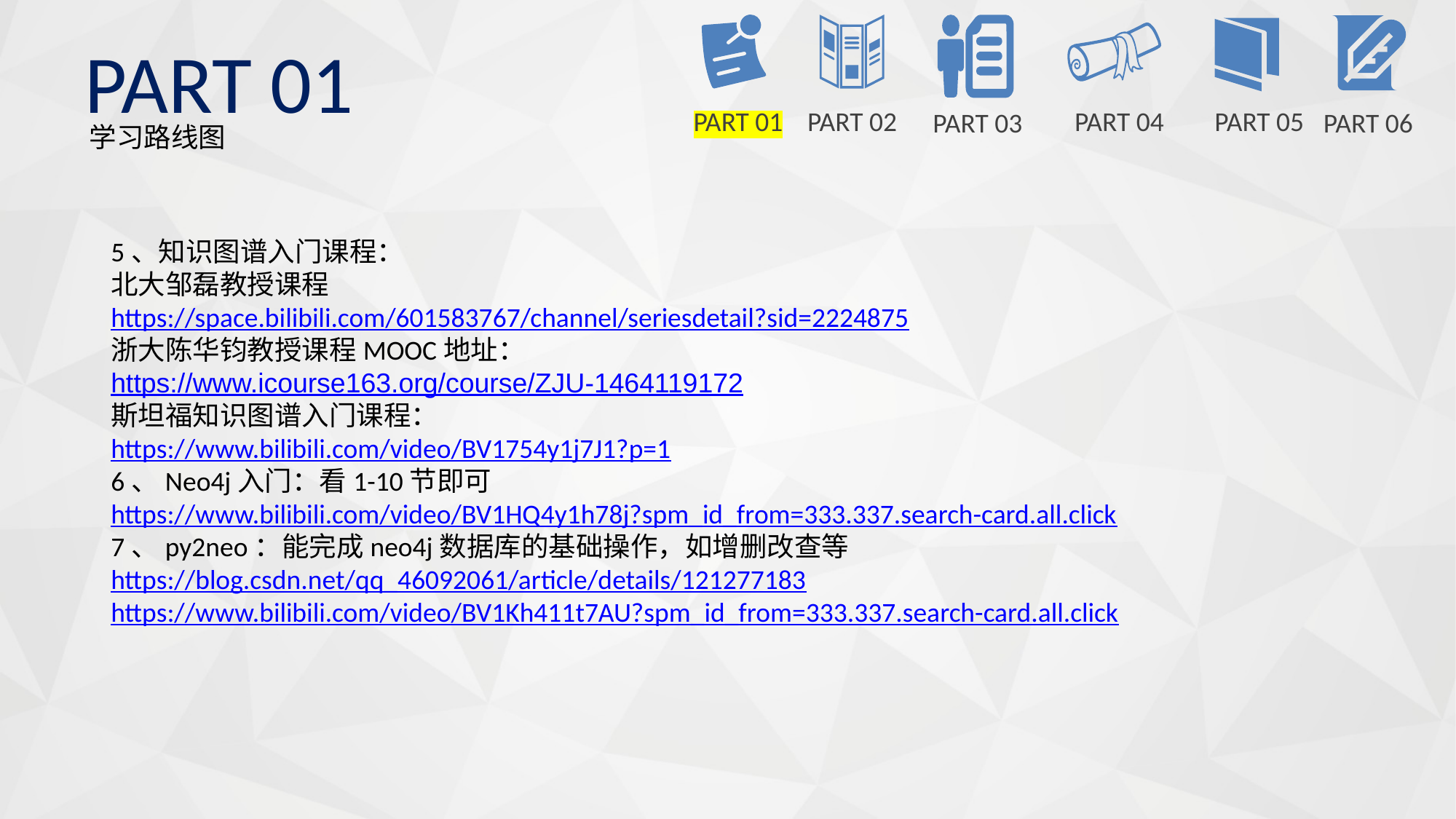

PART 01
PART 01
PART 02
PART 04
PART 05
PART 03
PART 06
学习路线图
5、知识图谱入门课程：
北大邹磊教授课程
https://space.bilibili.com/601583767/channel/seriesdetail?sid=2224875
浙大陈华钧教授课程MOOC地址：
https://www.icourse163.org/course/ZJU-1464119172
斯坦福知识图谱入门课程：
https://www.bilibili.com/video/BV1754y1j7J1?p=1
6、Neo4j入门：看1-10节即可
https://www.bilibili.com/video/BV1HQ4y1h78j?spm_id_from=333.337.search-card.all.click
7、py2neo：能完成neo4j数据库的基础操作，如增删改查等
https://blog.csdn.net/qq_46092061/article/details/121277183
https://www.bilibili.com/video/BV1Kh411t7AU?spm_id_from=333.337.search-card.all.click